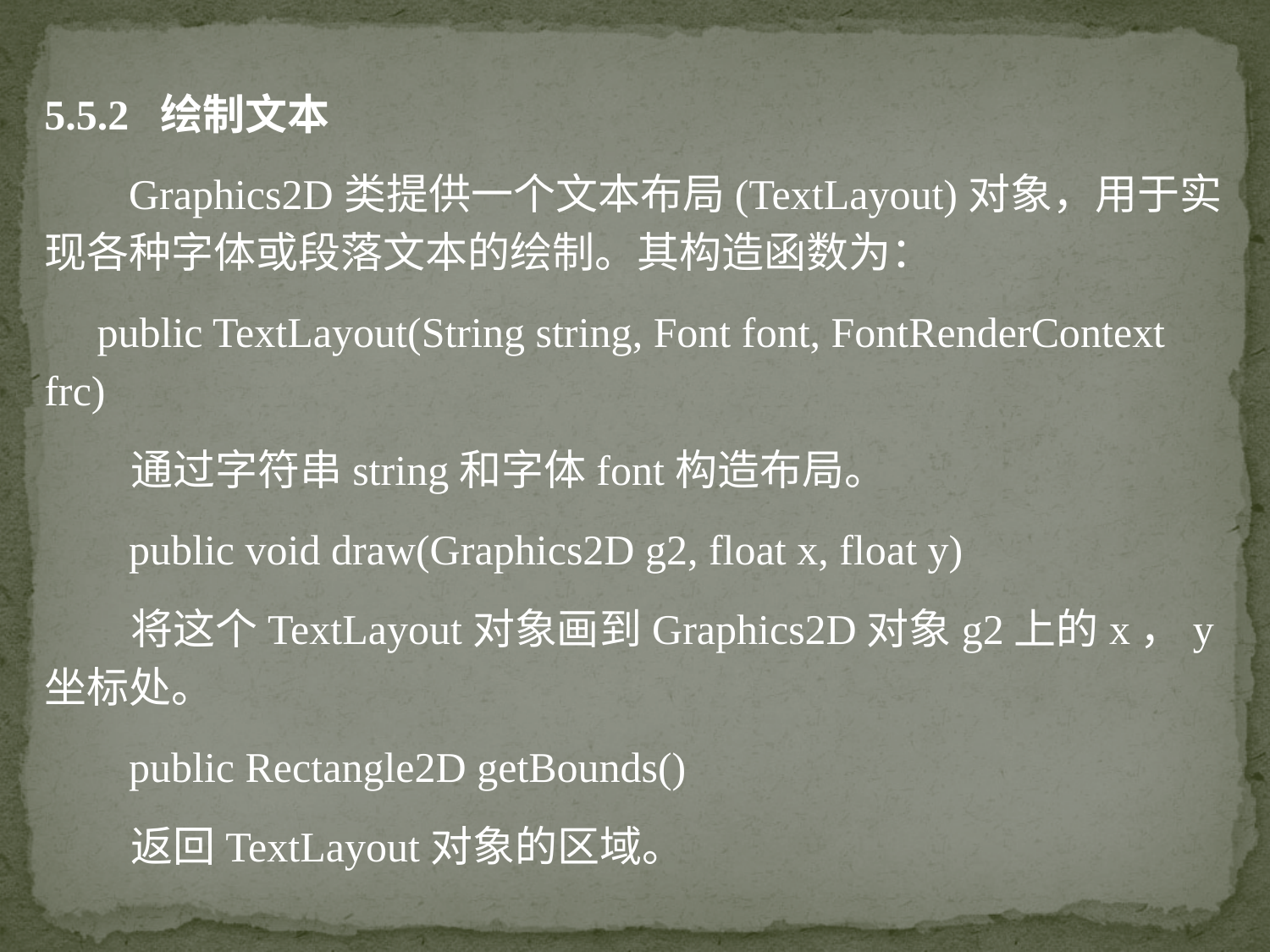

5.5.2  绘制文本
        Graphics2D类提供一个文本布局(TextLayout)对象，用于实现各种字体或段落文本的绘制。其构造函数为：
     public TextLayout(String string, Font font, FontRenderContext frc)
        通过字符串string和字体font构造布局。
        public void draw(Graphics2D g2, float x, float y)
        将这个TextLayout对象画到Graphics2D对象g2上的x，y坐标处。
        public Rectangle2D getBounds()
        返回TextLayout对象的区域。